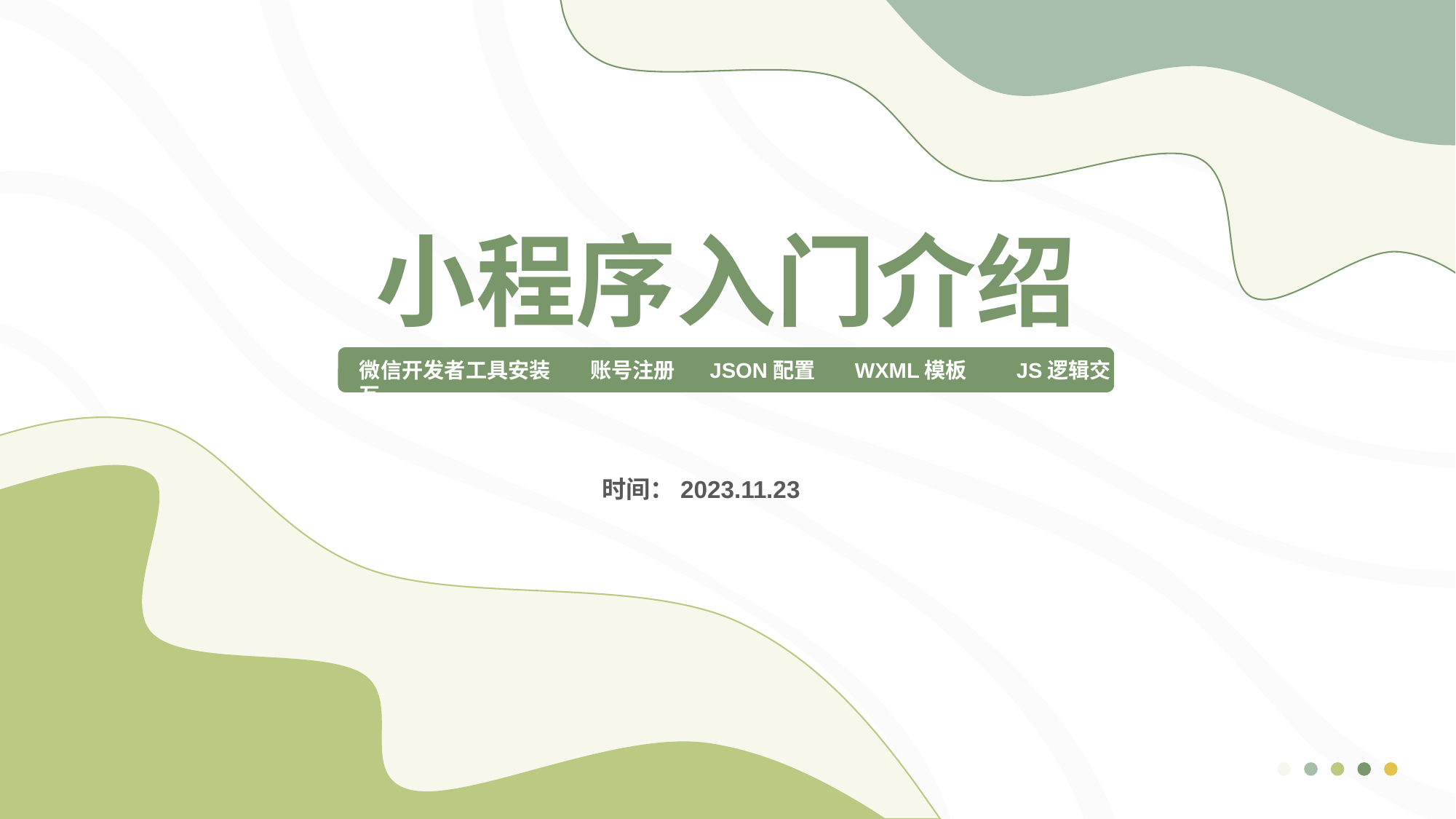

小程序入门介绍

微信开发者工具安装        账号注册      JSON配置       WXML模板         JS逻辑交互

时间：2023.11.23